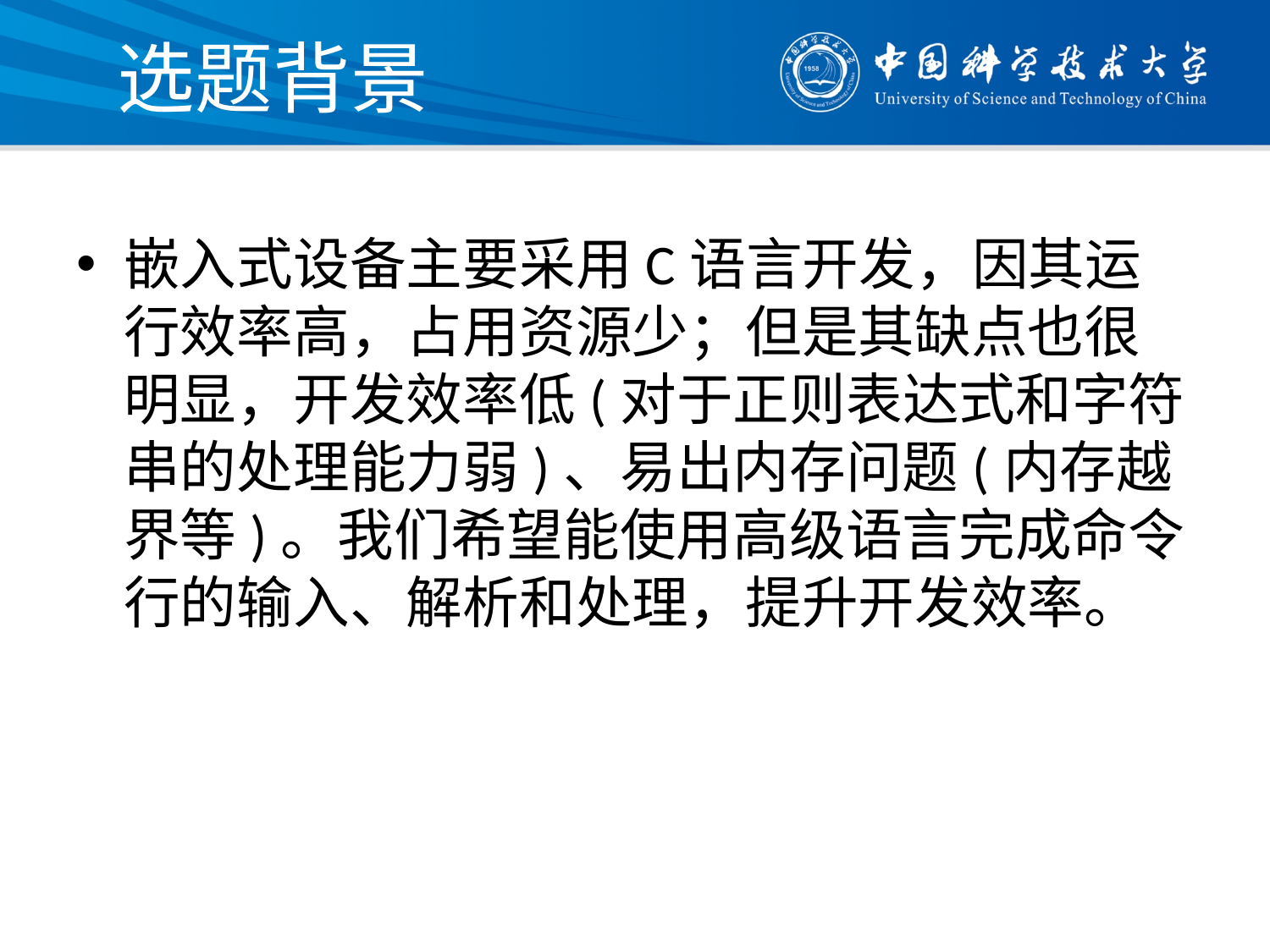

# 选题背景
嵌入式设备主要采用C语言开发，因其运行效率高，占用资源少；但是其缺点也很明显，开发效率低(对于正则表达式和字符串的处理能力弱)、易出内存问题(内存越界等)。我们希望能使用高级语言完成命令行的输入、解析和处理，提升开发效率。